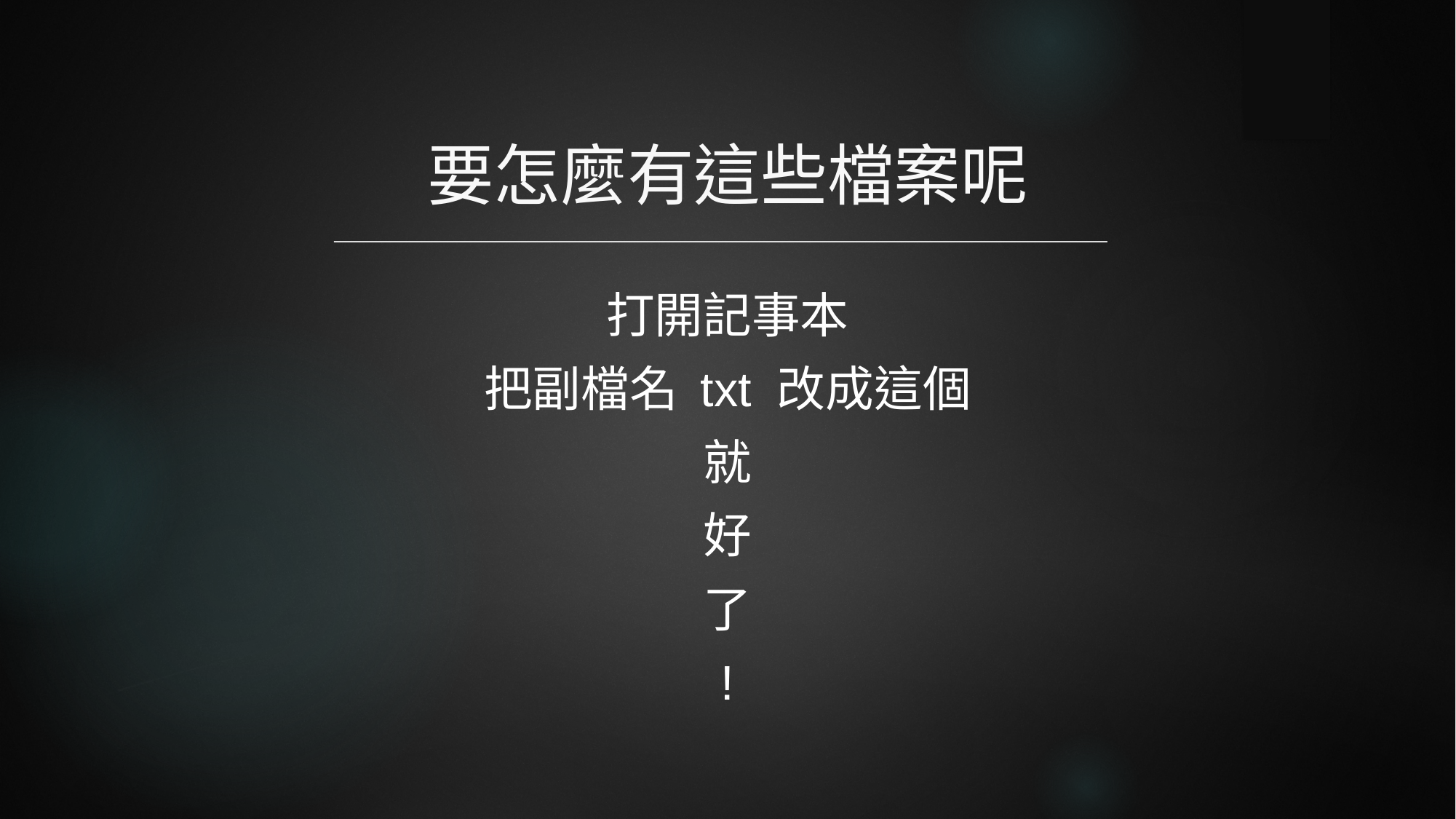

# 要怎麼有這些檔案呢
打開記事本
把副檔名 txt 改成這個
就
好
了
!